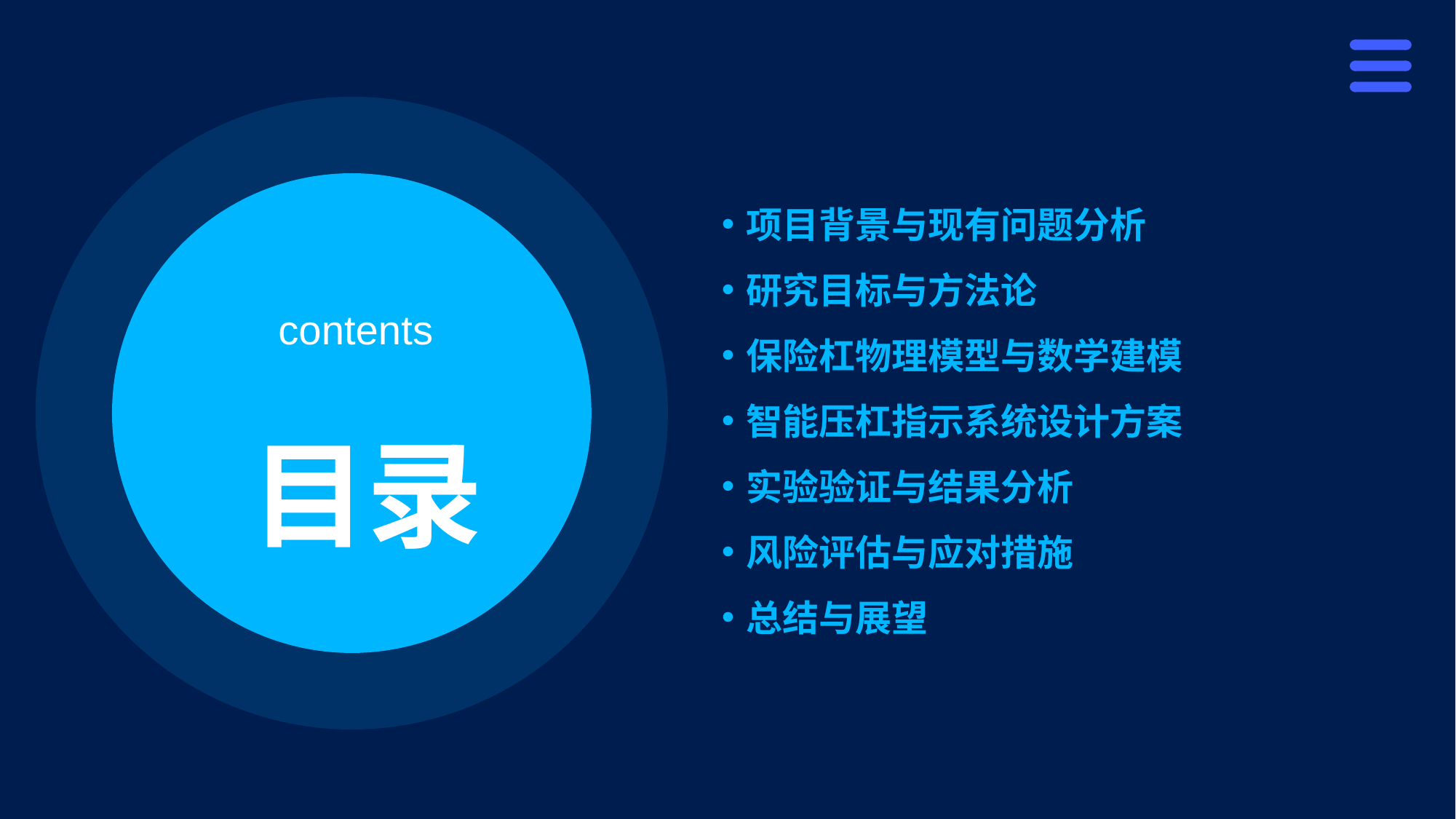

项目背景与现有问题分析
研究目标与方法论
保险杠物理模型与数学建模
智能压杠指示系统设计方案
实验验证与结果分析
风险评估与应对措施
总结与展望

contents
目录